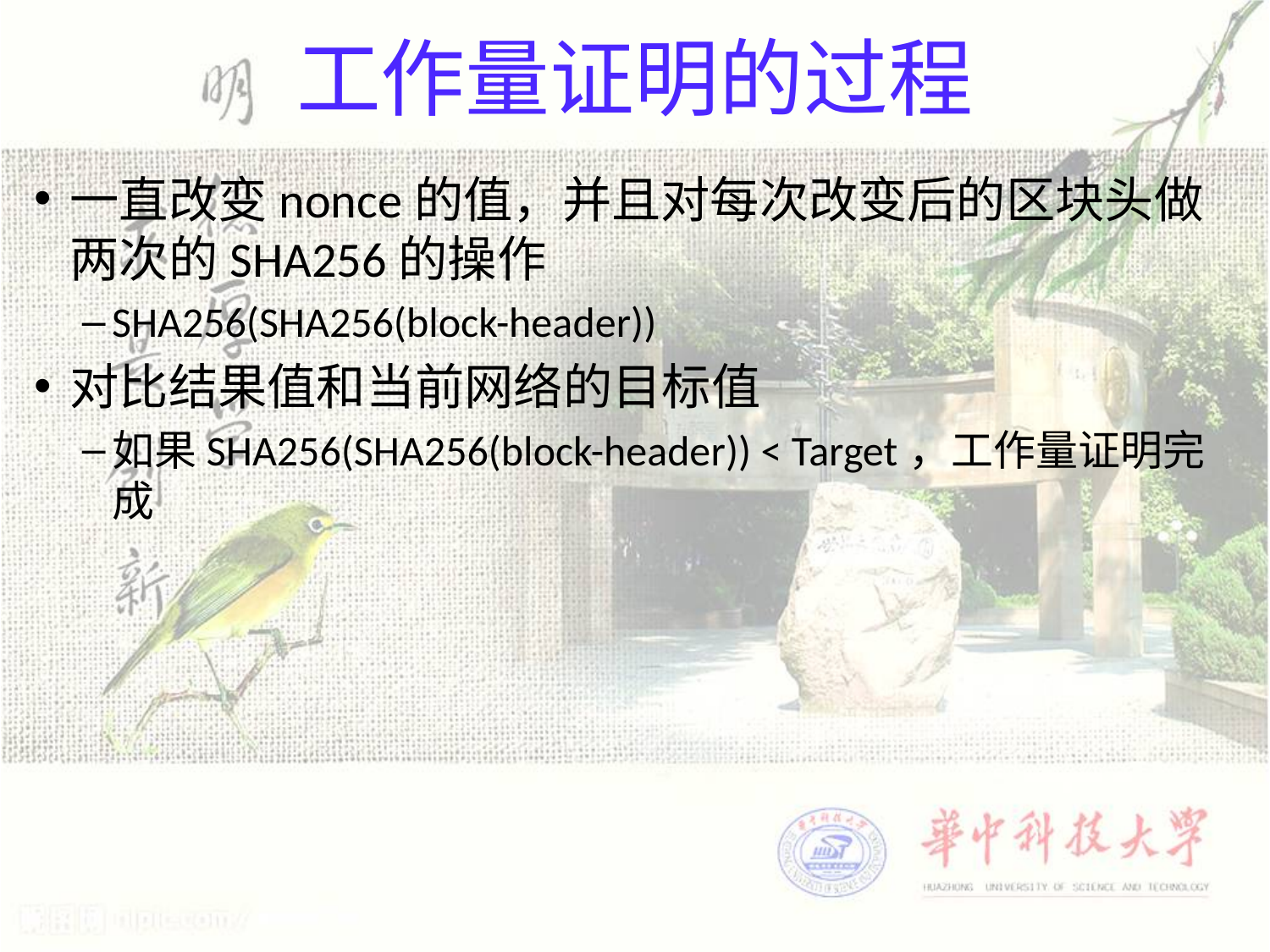

# 工作量证明的过程
一直改变nonce的值，并且对每次改变后的区块头做两次的SHA256的操作
SHA256(SHA256(block-header))
对比结果值和当前网络的目标值
如果SHA256(SHA256(block-header)) < Target，工作量证明完成